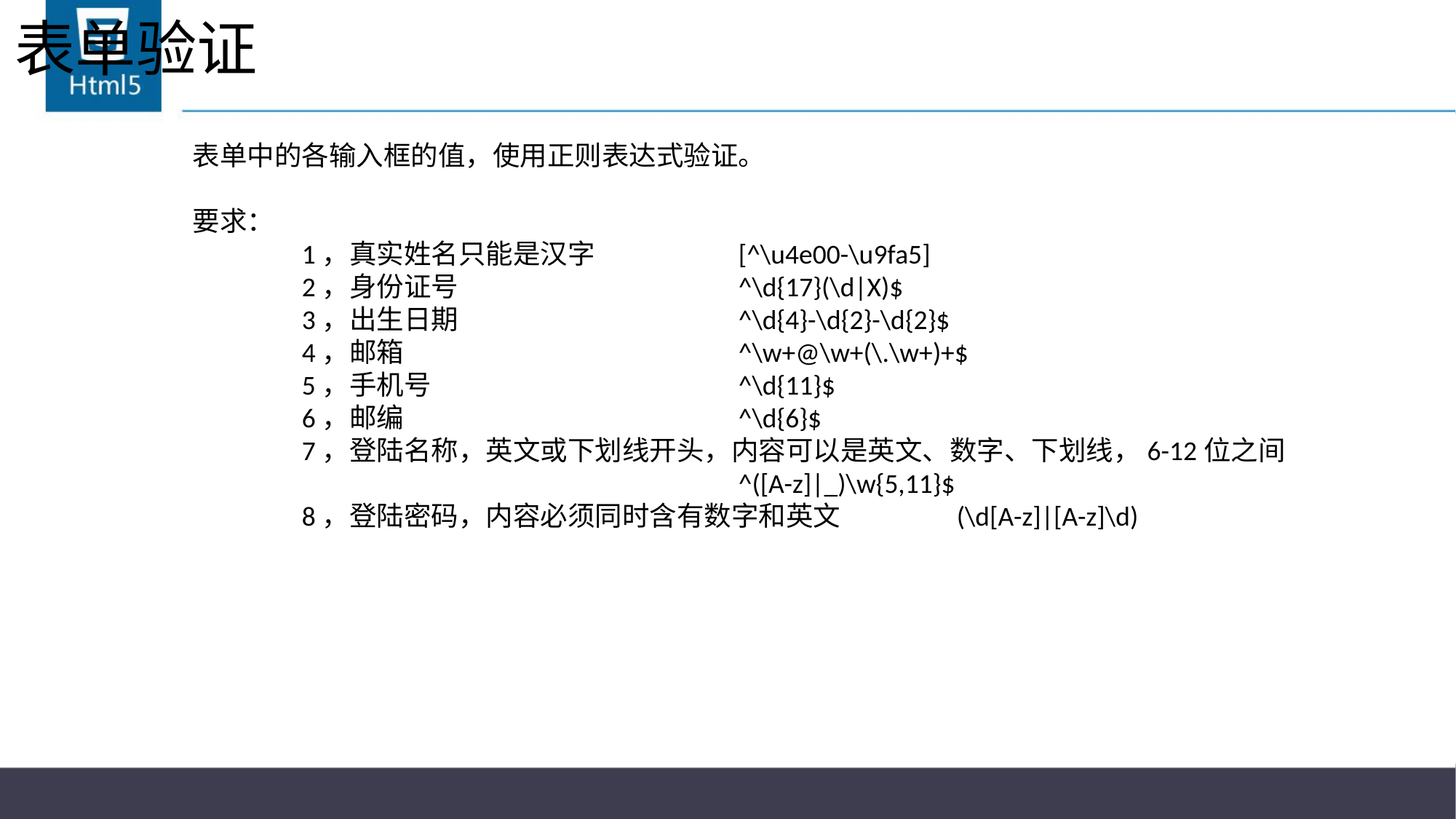

# 表单验证
表单中的各输入框的值，使用正则表达式验证。

要求：
	1，真实姓名只能是汉字		[^\u4e00-\u9fa5]
	2，身份证号			^\d{17}(\d|X)$
	3，出生日期			^\d{4}-\d{2}-\d{2}$
	4，邮箱				^\w+@\w+(\.\w+)+$
	5，手机号			^\d{11}$
	6，邮编				^\d{6}$
	7，登陆名称，英文或下划线开头，内容可以是英文、数字、下划线，6-12位之间
					^([A-z]|_)\w{5,11}$
	8，登陆密码，内容必须同时含有数字和英文		(\d[A-z]|[A-z]\d)